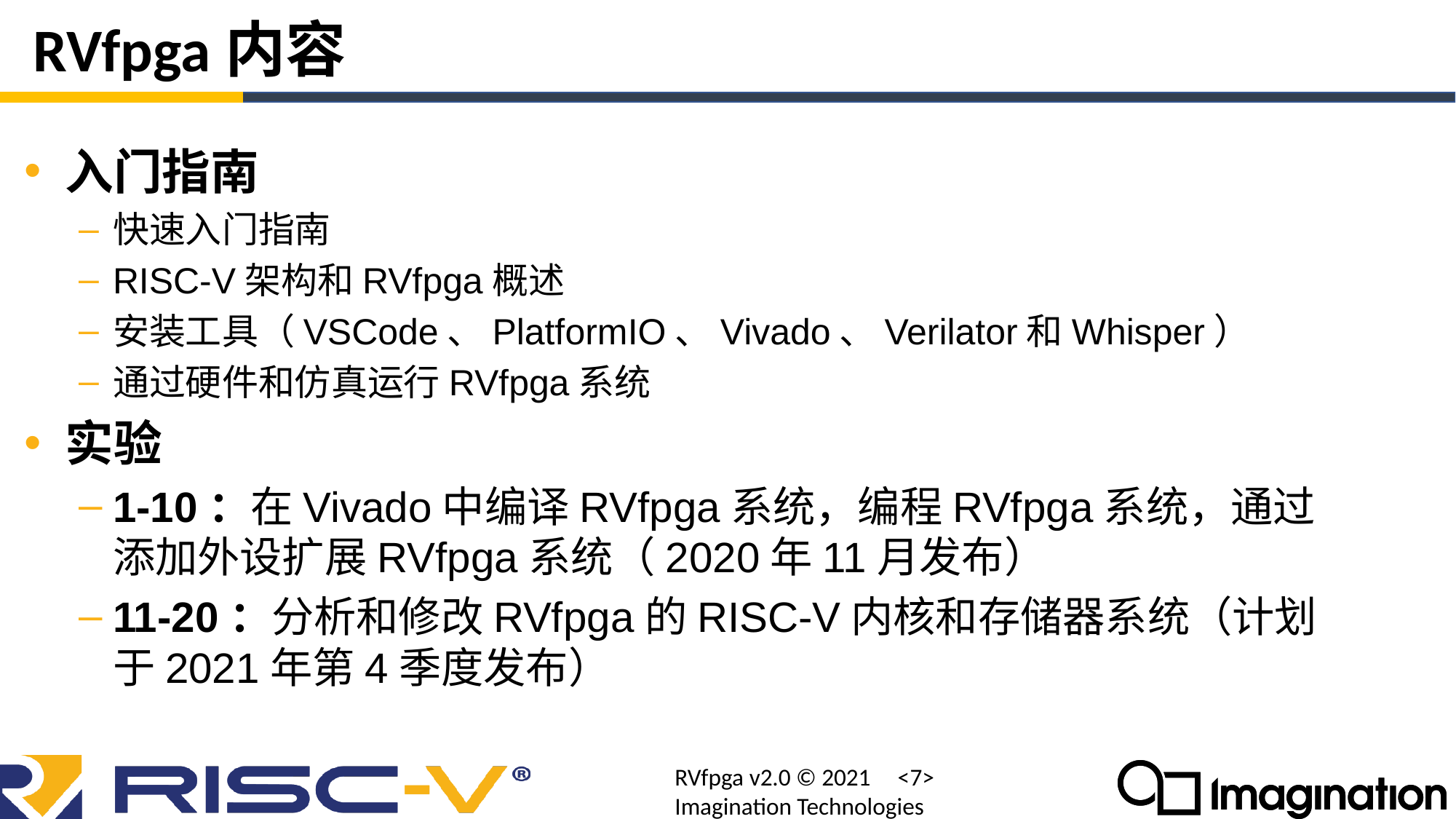

# RVfpga内容
入门指南
快速入门指南
RISC-V架构和RVfpga概述
安装工具（VSCode、PlatformIO、Vivado、Verilator和Whisper）
通过硬件和仿真运行RVfpga系统
实验
1-10：在Vivado中编译RVfpga系统，编程RVfpga系统，通过添加外设扩展RVfpga系统（2020年11月发布）
11-20：分析和修改RVfpga的RISC-V内核和存储器系统（计划于2021年第4季度发布）